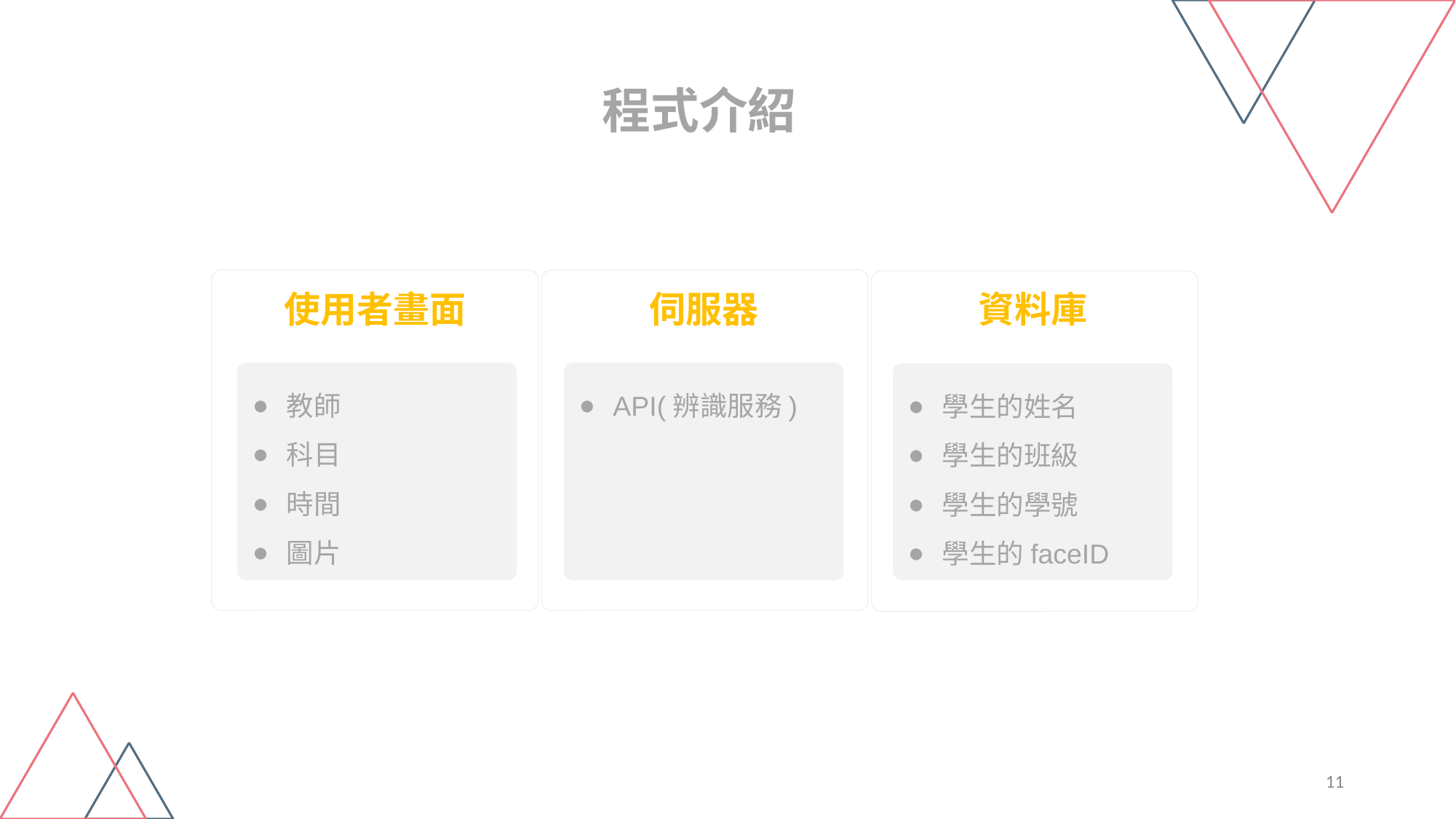

# 程式介紹

使用者畫面
伺服器
資料庫
教師
科目
時間
圖片

API(辨識服務)
學生的姓名
學生的班級
學生的學號
學生的faceID

11